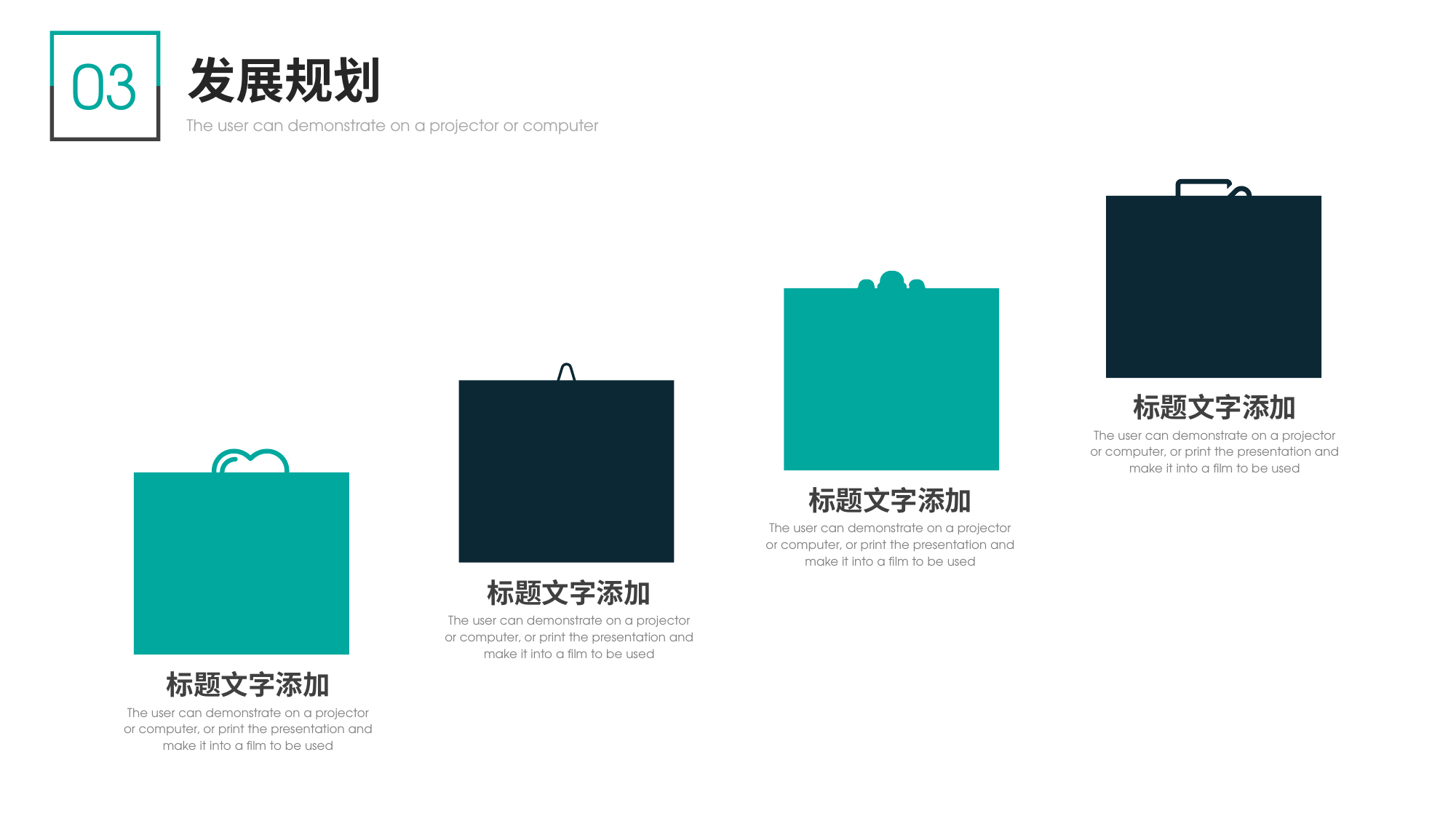

03
发展规划
The user can demonstrate on a projector or computer

2018

2017

2016
标题文字添加
The user can demonstrate on a projector or computer, or print the presentation and make it into a film to be used

2015
标题文字添加
The user can demonstrate on a projector or computer, or print the presentation and make it into a film to be used
标题文字添加
The user can demonstrate on a projector or computer, or print the presentation and make it into a film to be used
标题文字添加
The user can demonstrate on a projector or computer, or print the presentation and make it into a film to be used